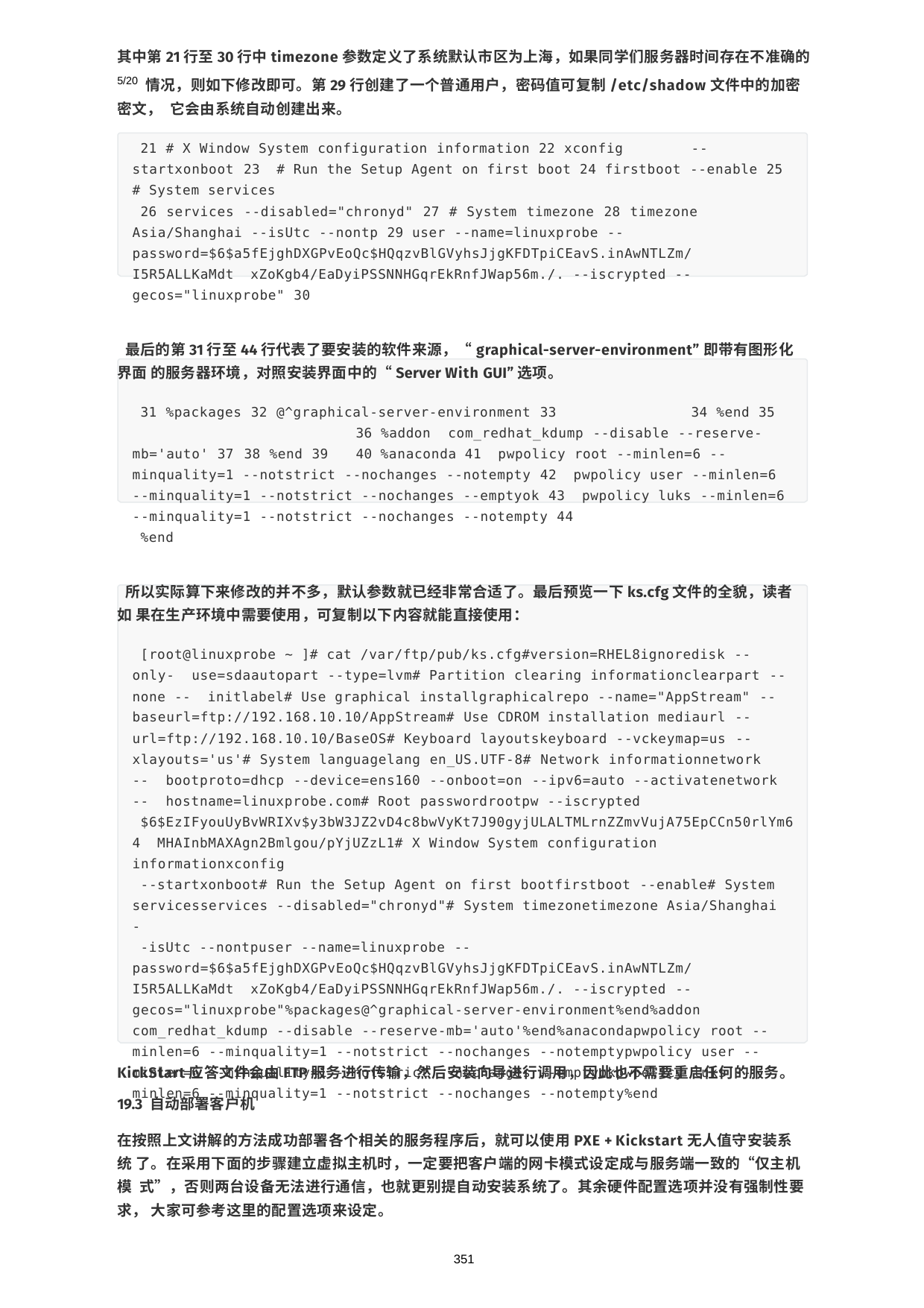

其中第21行至30行中timezone参数定义了系统默认市区为上海，如果同学们服务器时间存在不准确的5/20 情况，则如下修改即可。第29行创建了一个普通用户，密码值可复制/etc/shadow文件中的加密密文，  它会由系统自动创建出来。

21 # X Window System configuration information 22 xconfig	--startxonboot 23  # Run the Setup Agent on first boot 24 firstboot --enable 25 # System services
26 services --disabled="chronyd" 27 # System timezone 28 timezone  Asia/Shanghai --isUtc --nontp 29 user --name=linuxprobe --  password=$6$a5fEjghDXGPvEoQc$HQqzvBlGVyhsJjgKFDTpiCEavS.inAwNTLZm/I5R5ALLKaMdt  xZoKgb4/EaDyiPSSNNHGqrEkRnfJWap56m./. --iscrypted --gecos="linuxprobe" 30

最后的第31行至44行代表了要安装的软件来源，“graphical-server-environment”即带有图形化界面 的服务器环境，对照安装界面中的“Server With GUI”选项。

31 %packages 32 @^graphical-server-environment 33		34 %end 35		36 %addon  com_redhat_kdump --disable --reserve-mb='auto' 37	38 %end 39	40 %anaconda 41  pwpolicy root --minlen=6 --minquality=1 --notstrict --nochanges --notempty 42  pwpolicy user --minlen=6 --minquality=1 --notstrict --nochanges --emptyok 43  pwpolicy luks --minlen=6 --minquality=1 --notstrict --nochanges --notempty 44
%end

所以实际算下来修改的并不多，默认参数就已经非常合适了。最后预览一下ks.cfg文件的全貌，读者如 果在生产环境中需要使用，可复制以下内容就能直接使用：

[root@linuxprobe ~ ]# cat /var/ftp/pub/ks.cfg#version=RHEL8ignoredisk --only-  use=sdaautopart --type=lvm# Partition clearing informationclearpart --none --  initlabel# Use graphical installgraphicalrepo --name="AppStream" --  baseurl=ftp://192.168.10.10/AppStream# Use CDROM installation mediaurl --  url=ftp://192.168.10.10/BaseOS# Keyboard layoutskeyboard --vckeymap=us --  xlayouts='us'# System languagelang en_US.UTF-8# Network informationnetwork	--  bootproto=dhcp --device=ens160 --onboot=on --ipv6=auto --activatenetwork	--  hostname=linuxprobe.com# Root passwordrootpw --iscrypted
$6$EzIFyouUyBvWRIXv$y3bW3JZ2vD4c8bwVyKt7J90gyjULALTMLrnZZmvVujA75EpCCn50rlYm64  MHAInbMAXAgn2Bmlgou/pYjUZzL1# X Window System configuration informationxconfig
--startxonboot# Run the Setup Agent on first bootfirstboot --enable# System  servicesservices --disabled="chronyd"# System timezonetimezone Asia/Shanghai -
-isUtc --nontpuser --name=linuxprobe --  password=$6$a5fEjghDXGPvEoQc$HQqzvBlGVyhsJjgKFDTpiCEavS.inAwNTLZm/I5R5ALLKaMdt  xZoKgb4/EaDyiPSSNNHGqrEkRnfJWap56m./. --iscrypted --  gecos="linuxprobe"%packages@^graphical-server-environment%end%addon  com_redhat_kdump --disable --reserve-mb='auto'%end%anacondapwpolicy root --  minlen=6 --minquality=1 --notstrict --nochanges --notemptypwpolicy user --  minlen=6 --minquality=1 --notstrict --nochanges --emptyokpwpolicy luks --  minlen=6 --minquality=1 --notstrict --nochanges --notempty%end

KickStart应答文件会由FTP服务进行传输，然后安装向导进行调用，因此也不需要重启任何的服务。

19.3 自动部署客户机
在按照上文讲解的方法成功部署各个相关的服务程序后，就可以使用PXE + Kickstart无人值守安装系统 了。在采用下面的步骤建立虚拟主机时，一定要把客户端的网卡模式设定成与服务端一致的“仅主机模  式”，否则两台设备无法进行通信，也就更别提自动安装系统了。其余硬件配置选项并没有强制性要求， 大家可参考这里的配置选项来设定。
351